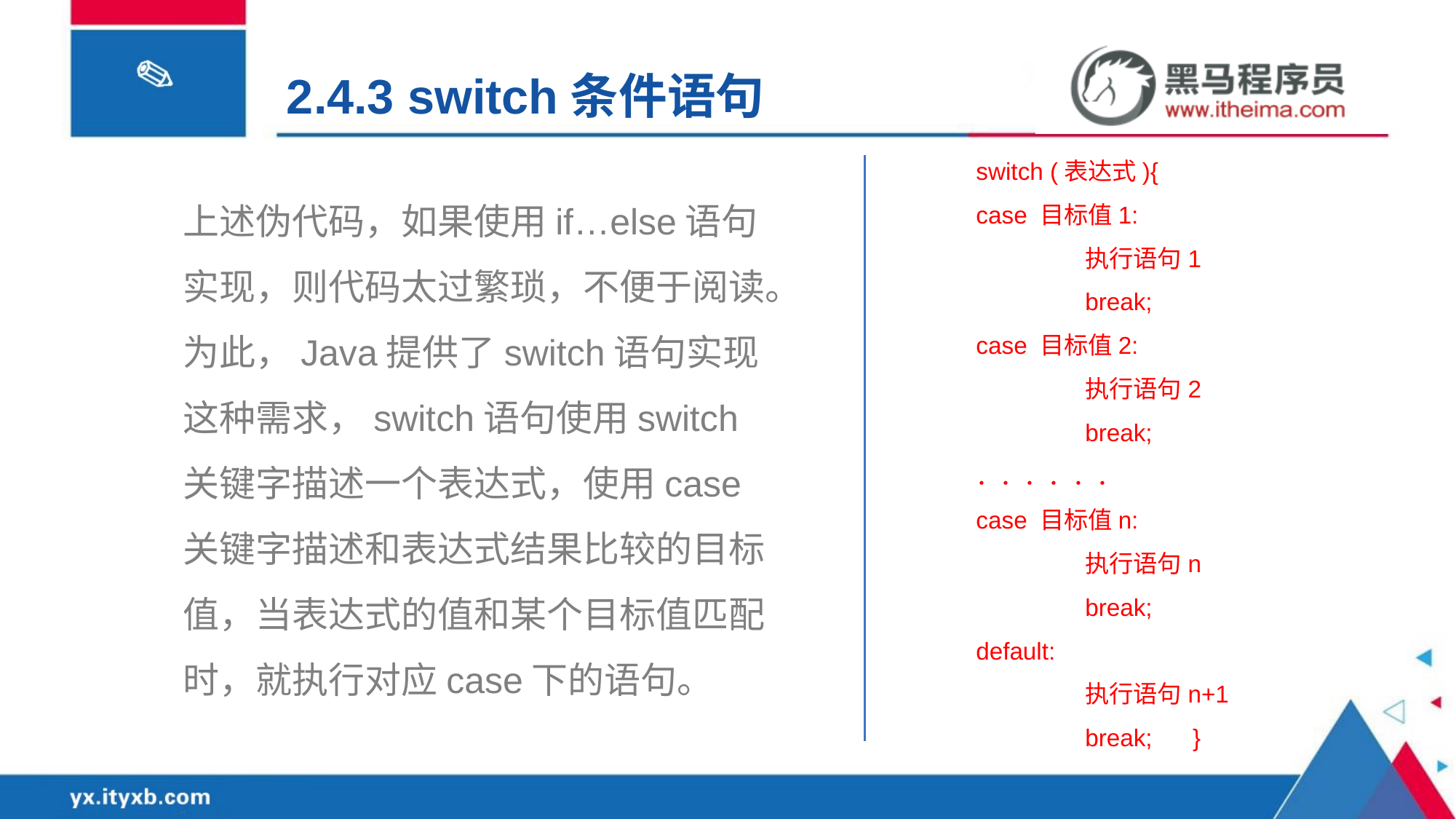

2.4.3 switch条件语句

	switch (表达式){
	case 目标值1:
		执行语句1
		break;
	case 目标值2:
		执行语句2
		break;
	．．．．．．
	case 目标值n:
		执行语句n
		break;
	default:
		执行语句n+1
		break;      }

上述伪代码，如果使用if…else语句实现，则代码太过繁琐，不便于阅读。为此，Java提供了switch语句实现这种需求，switch语句使用switch关键字描述一个表达式，使用case关键字描述和表达式结果比较的目标值，当表达式的值和某个目标值匹配时，就执行对应case下的语句。